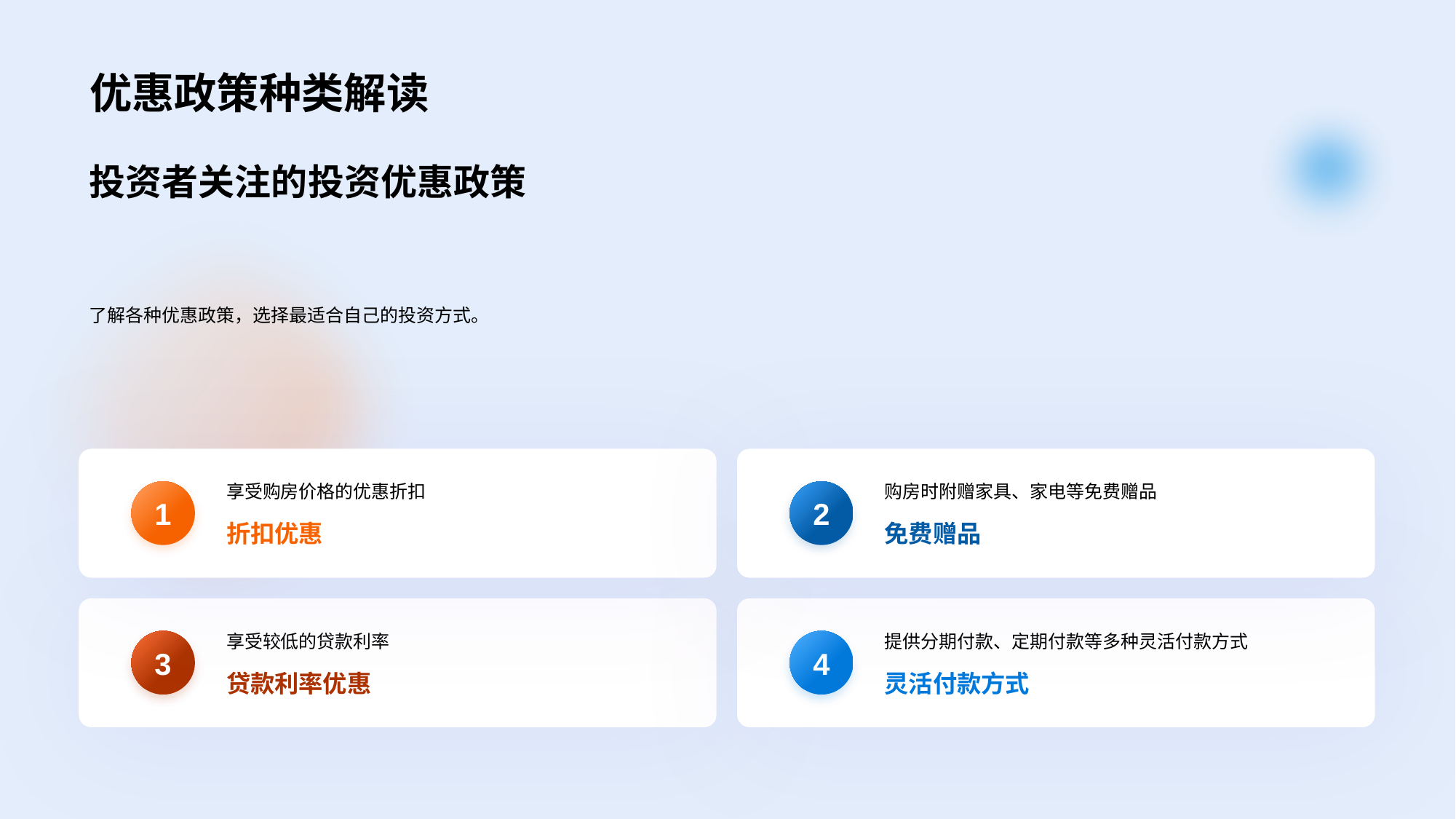

投资者关注的投资优惠政策

了解各种优惠政策，选择最适合自己的投资方式。

享受购房价格的优惠折扣
1
折扣优惠

购房时附赠家具、家电等免费赠品
2
免费赠品

享受较低的贷款利率
3
贷款利率优惠

提供分期付款、定期付款等多种灵活付款方式
4
灵活付款方式
# 优惠政策种类解读